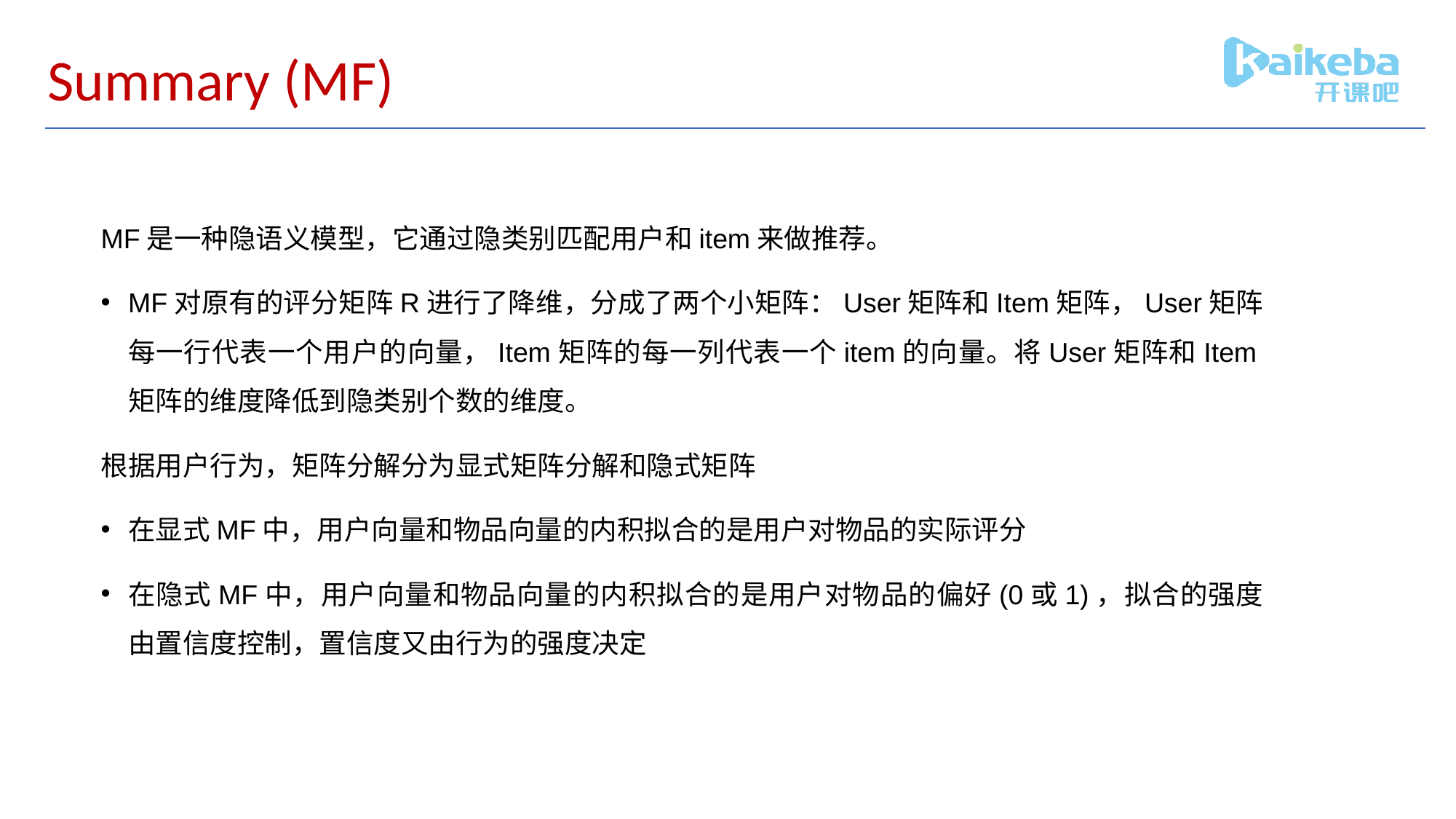

# Summary (MF)
MF是一种隐语义模型，它通过隐类别匹配用户和item来做推荐。
MF对原有的评分矩阵R进行了降维，分成了两个小矩阵：User矩阵和Item矩阵，User矩阵每一行代表一个用户的向量，Item矩阵的每一列代表一个item的向量。将User矩阵和Item矩阵的维度降低到隐类别个数的维度。
根据用户行为，矩阵分解分为显式矩阵分解和隐式矩阵
在显式MF中，用户向量和物品向量的内积拟合的是用户对物品的实际评分
在隐式MF中，用户向量和物品向量的内积拟合的是用户对物品的偏好(0或1)，拟合的强度由置信度控制，置信度又由行为的强度决定